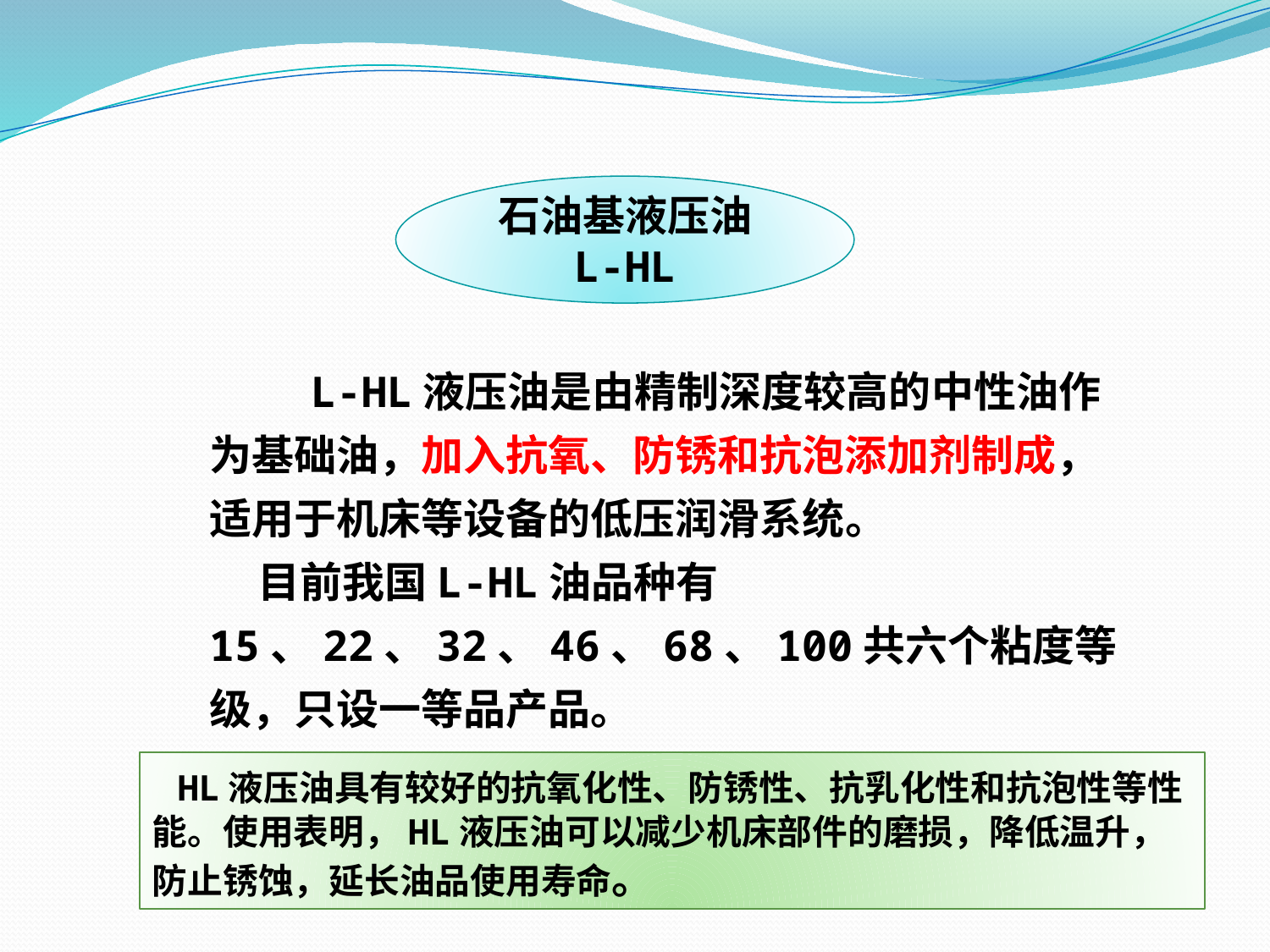

石油基液压油
L-HL
    L-HL液压油是由精制深度较高的中性油作为基础油，加入抗氧、防锈和抗泡添加剂制成，适用于机床等设备的低压润滑系统。
    目前我国L-HL油品种有15、22、32、46、68、100共六个粘度等级，只设一等品产品。
 HL液压油具有较好的抗氧化性、防锈性、抗乳化性和抗泡性等性能。使用表明，HL液压油可以减少机床部件的磨损，降低温升，防止锈蚀，延长油品使用寿命。